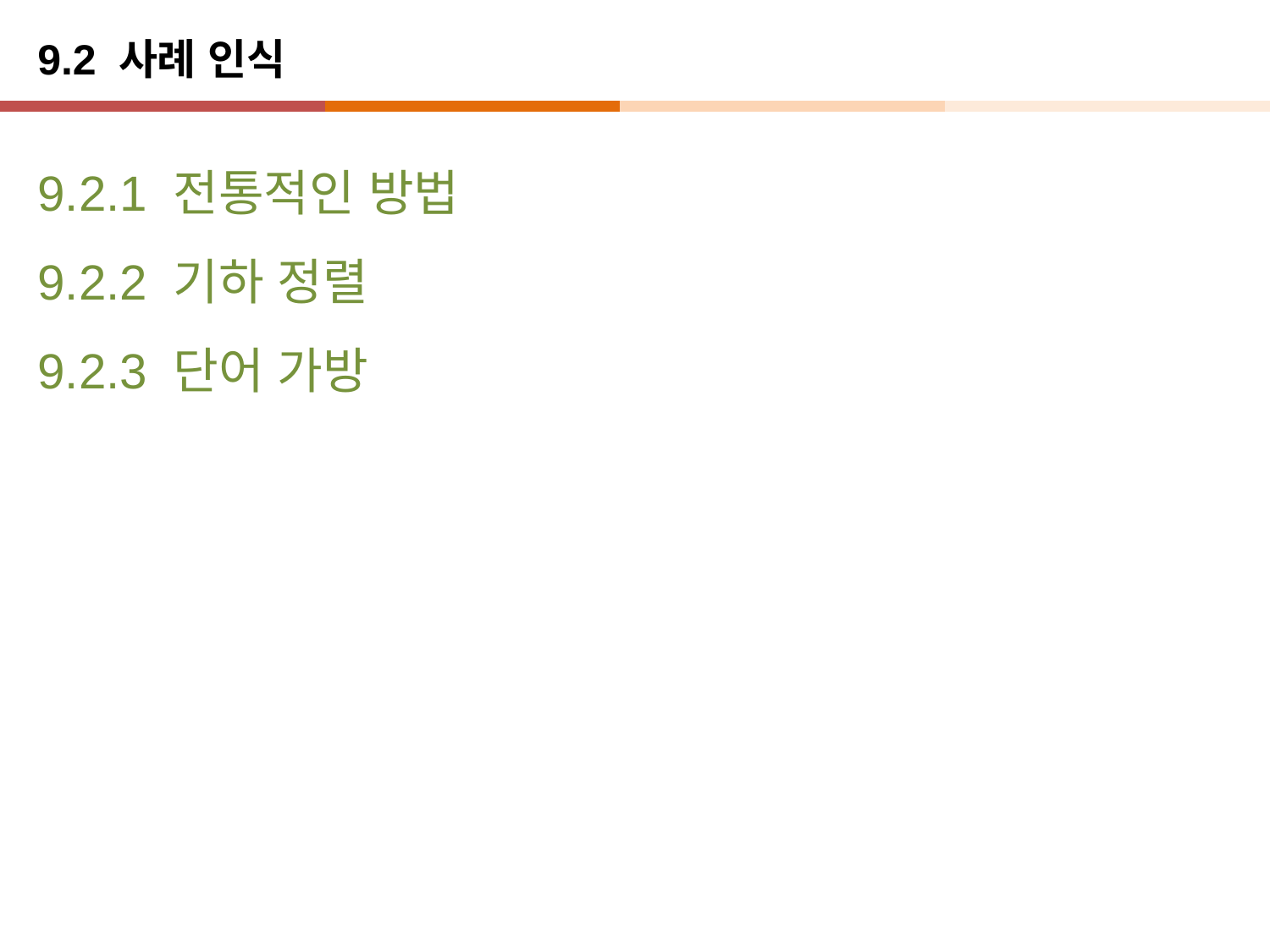

# 9.2 사례 인식
9.2.1 전통적인 방법
9.2.2 기하 정렬
9.2.3 단어 가방